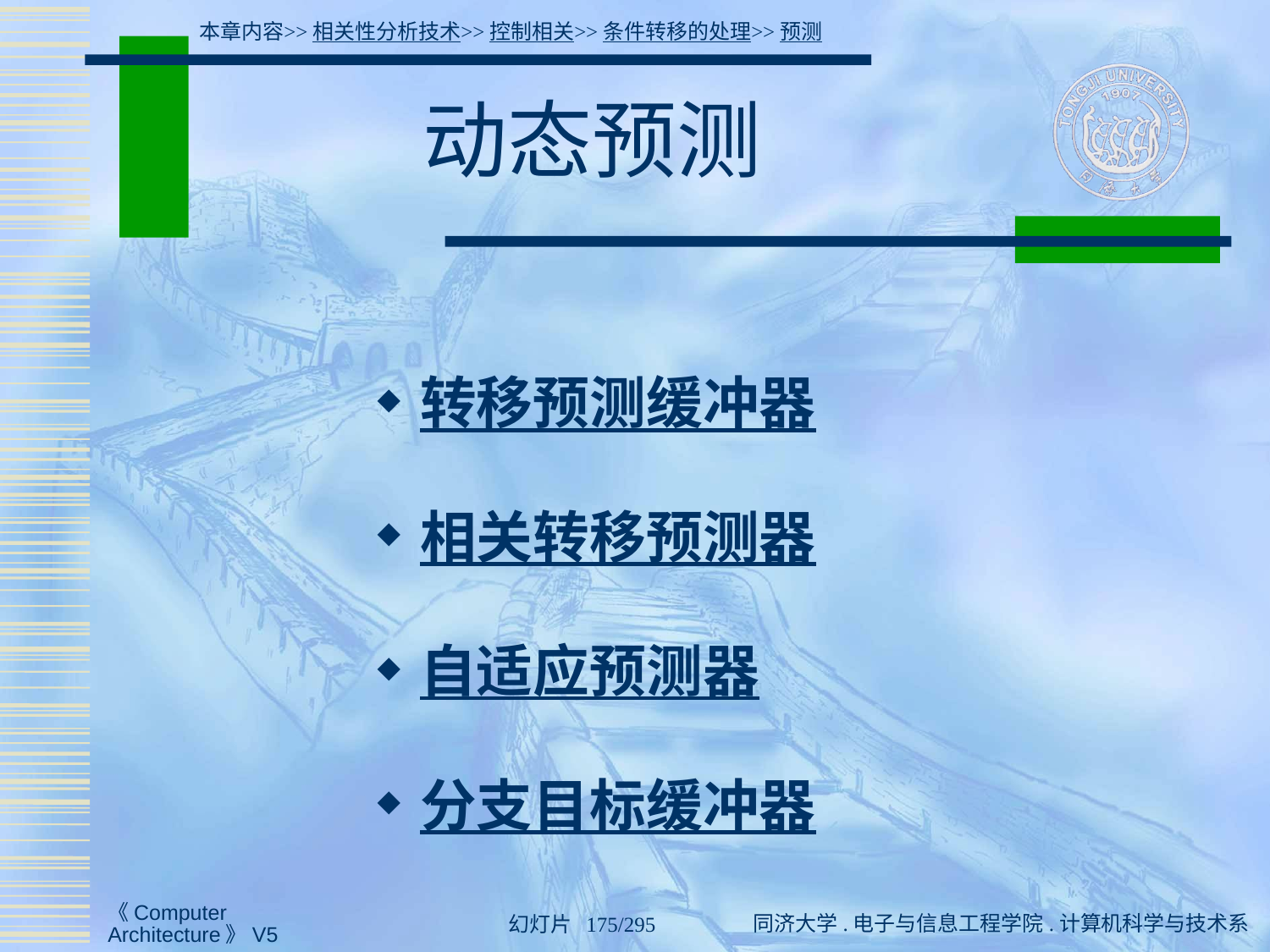

本章内容>>相关性分析技术>>控制相关>>条件转移的处理>>预测
# 动态预测
转移预测缓冲器
相关转移预测器
自适应预测器
分支目标缓冲器